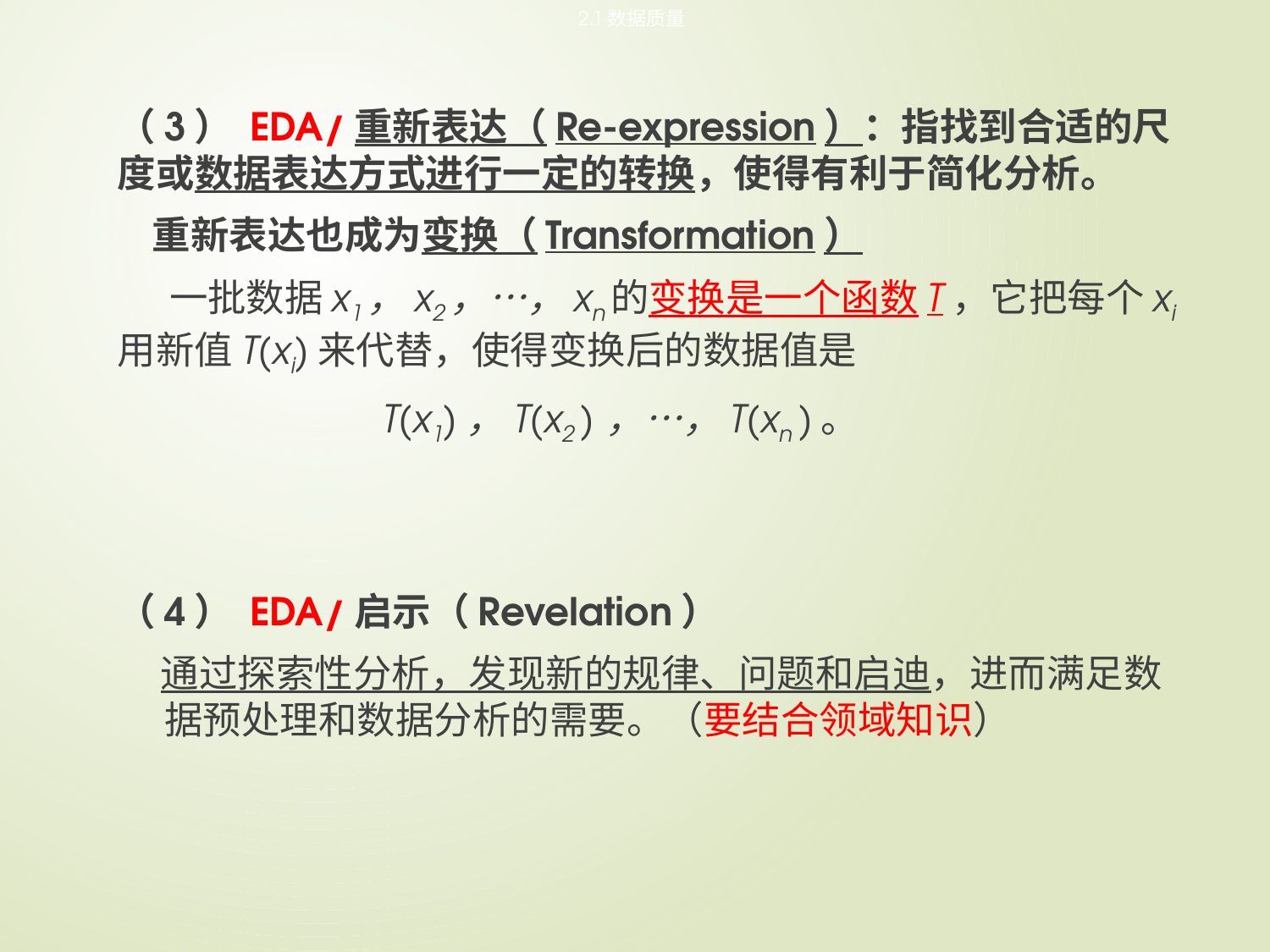

2.1数据质量
（3） EDA/重新表达（Re-expression）：指找到合适的尺度或数据表达方式进行一定的转换，使得有利于简化分析。
   重新表达也成为变换（Transformation）
     一批数据x1，x2，…，xn的变换是一个函数T，它把每个xi用新值T(xi)来代替，使得变换后的数据值是
                         T(x1)，T(x2 ) ，…，T(xn )。

（4） EDA/启示（Revelation）
    通过探索性分析，发现新的规律、问题和启迪，进而满足数据预处理和数据分析的需要。（要结合领域知识）